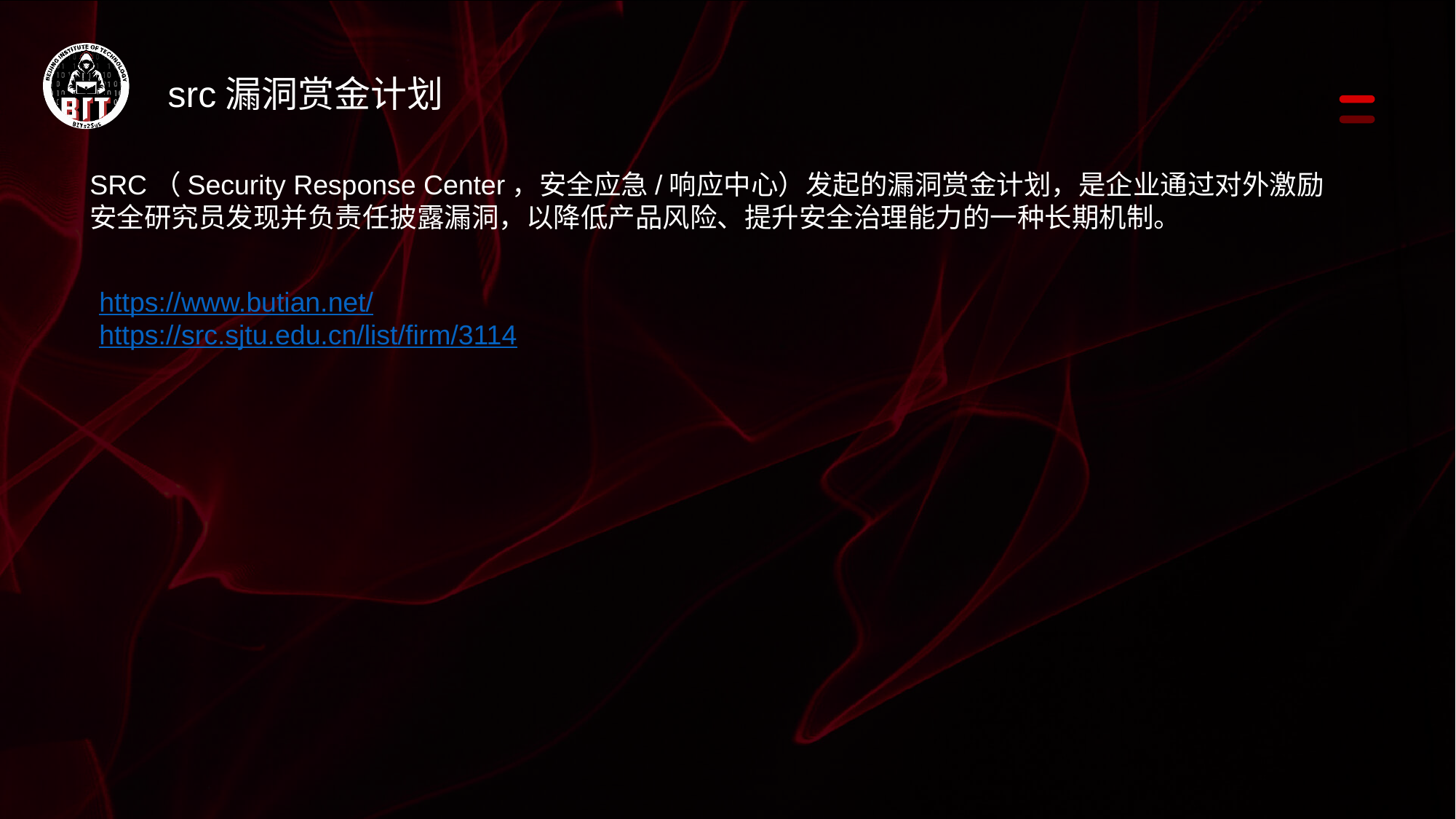

src漏洞赏金计划
SRC（Security Response Center，安全应急/响应中心）发起的漏洞赏金计划，是企业通过对外激励安全研究员发现并负责任披露漏洞，以降低产品风险、提升安全治理能力的一种长期机制。
https://www.butian.net/
https://src.sjtu.edu.cn/list/firm/3114